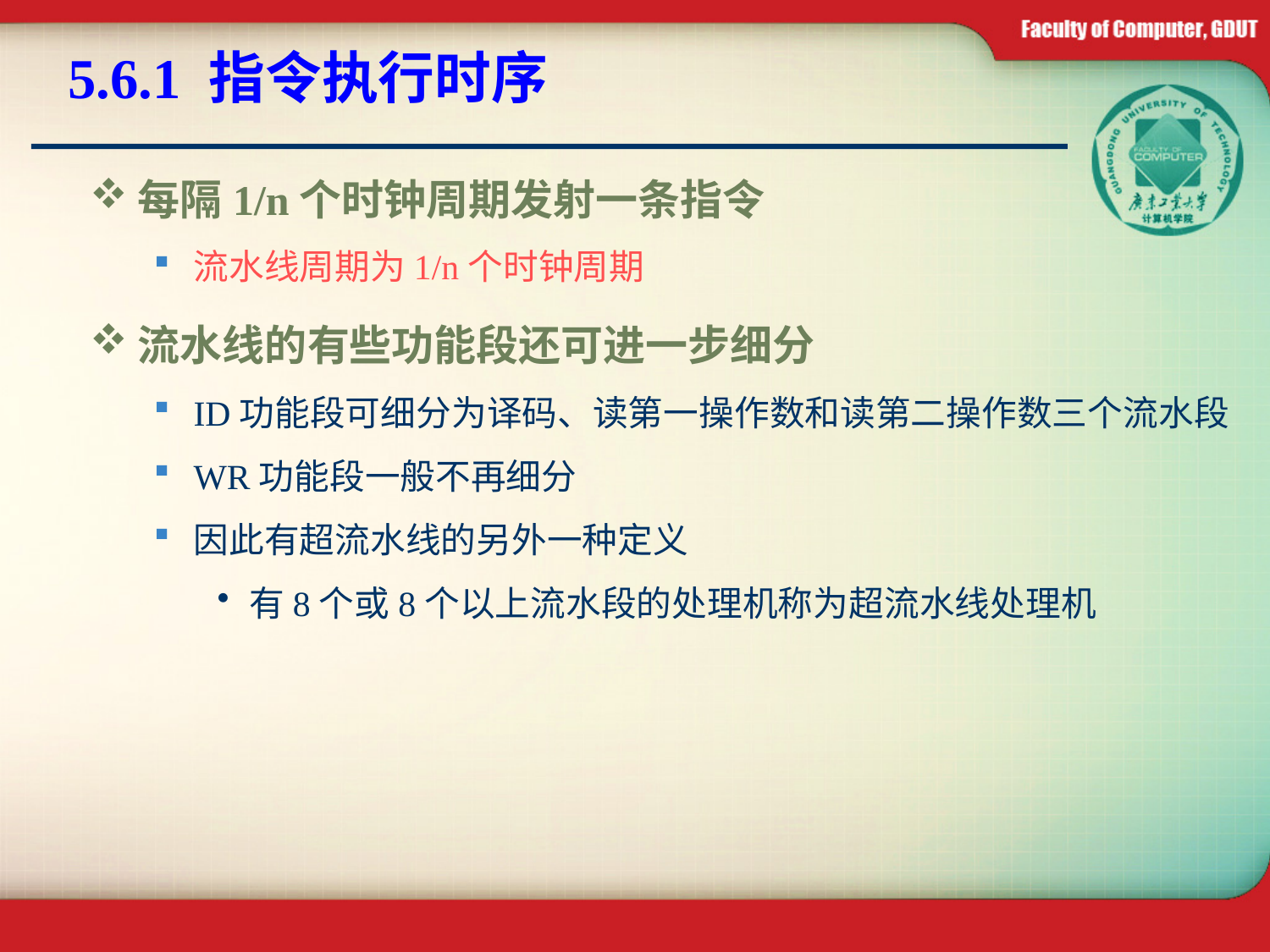

# 5.6.1 指令执行时序
每隔1/n个时钟周期发射一条指令
流水线周期为1/n个时钟周期
流水线的有些功能段还可进一步细分
ID功能段可细分为译码、读第一操作数和读第二操作数三个流水段
WR功能段一般不再细分
因此有超流水线的另外一种定义
有8个或8个以上流水段的处理机称为超流水线处理机